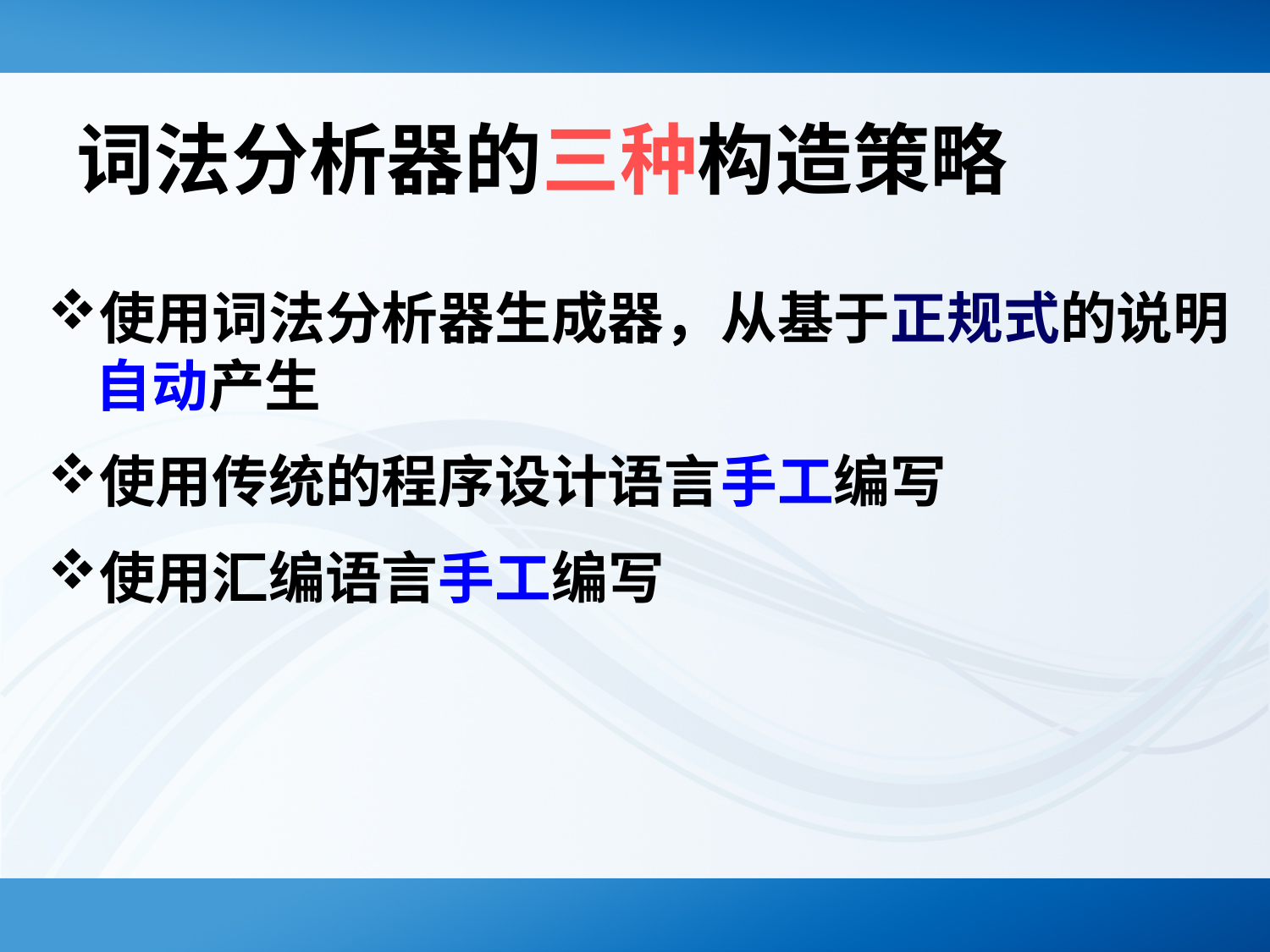

# 词法分析器的三种构造策略
使用词法分析器生成器，从基于正规式的说明自动产生
使用传统的程序设计语言手工编写
使用汇编语言手工编写